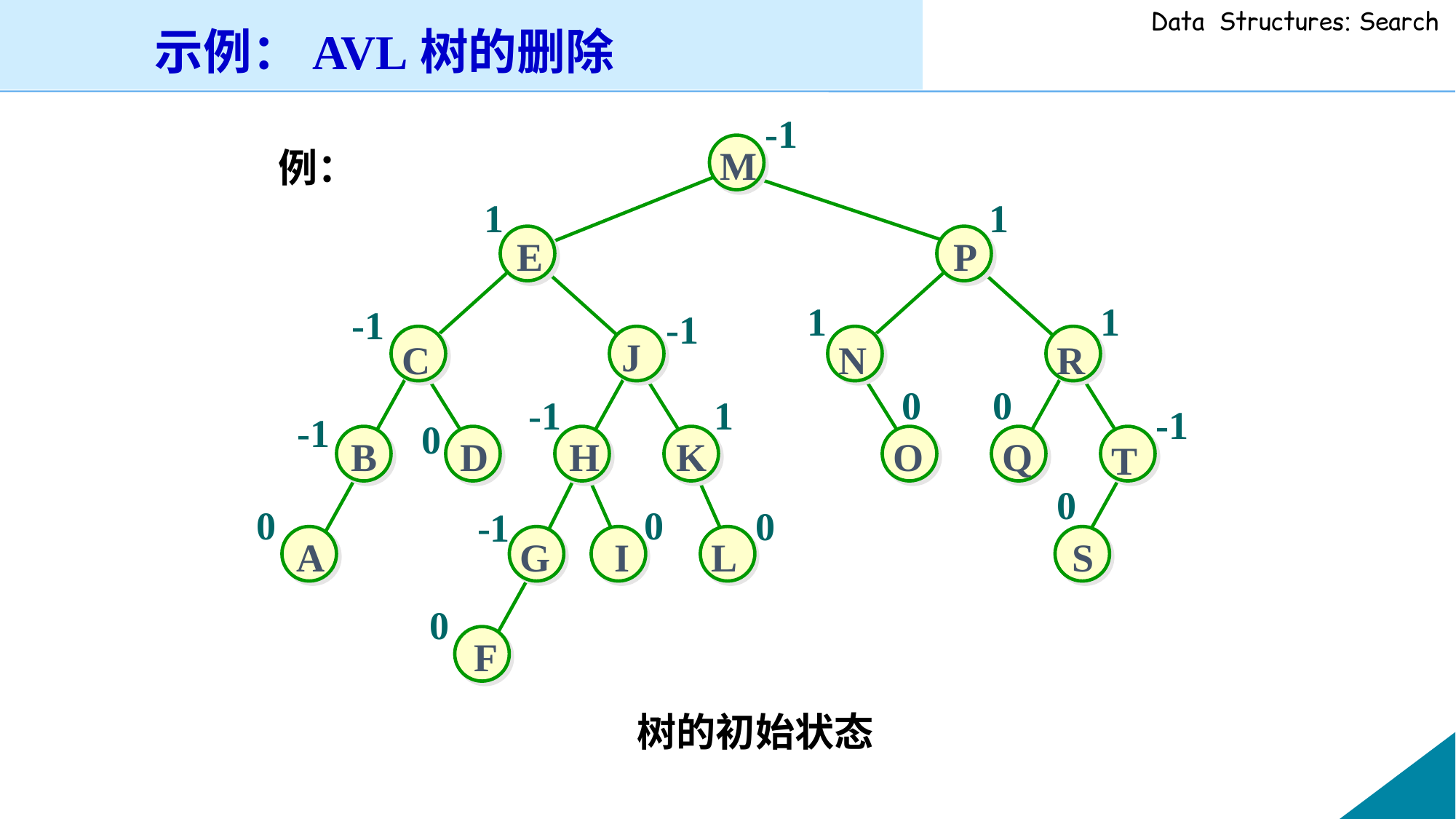

示例：AVL树的删除
-1

M
例：

1
1

E
P

1
1
-1
-1

J
C
N
R

0
0
-1
1
-1
-1
0

B
D
H
K
O
Q
T

0
0
0
0
-1

A
G
I
L
S

0

F
树的初始状态